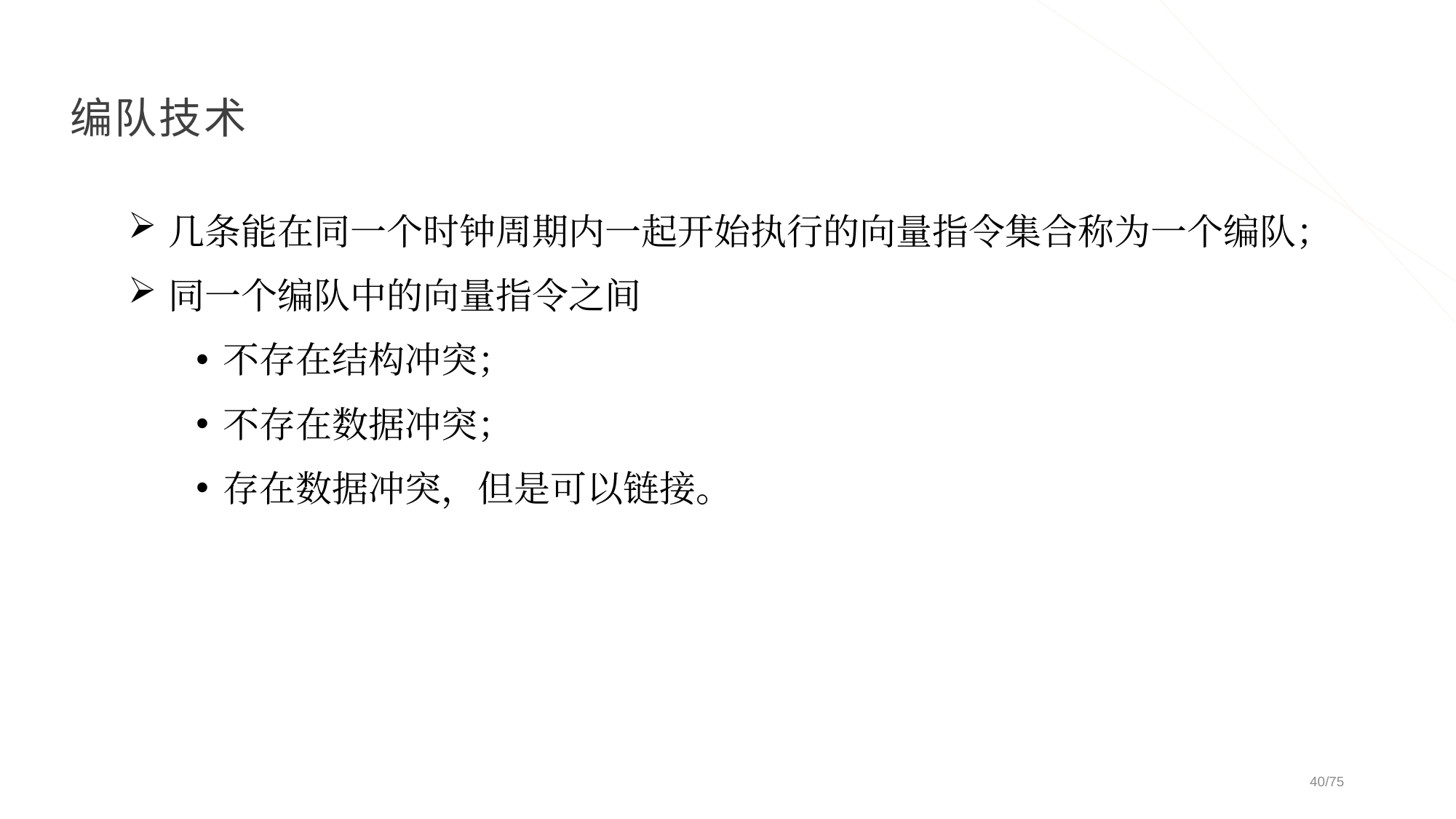

# 编队技术
几条能在同一个时钟周期内一起开始执行的向量指令集合称为一个编队；
同一个编队中的向量指令之间
不存在结构冲突；
不存在数据冲突；
存在数据冲突，但是可以链接。
40/75